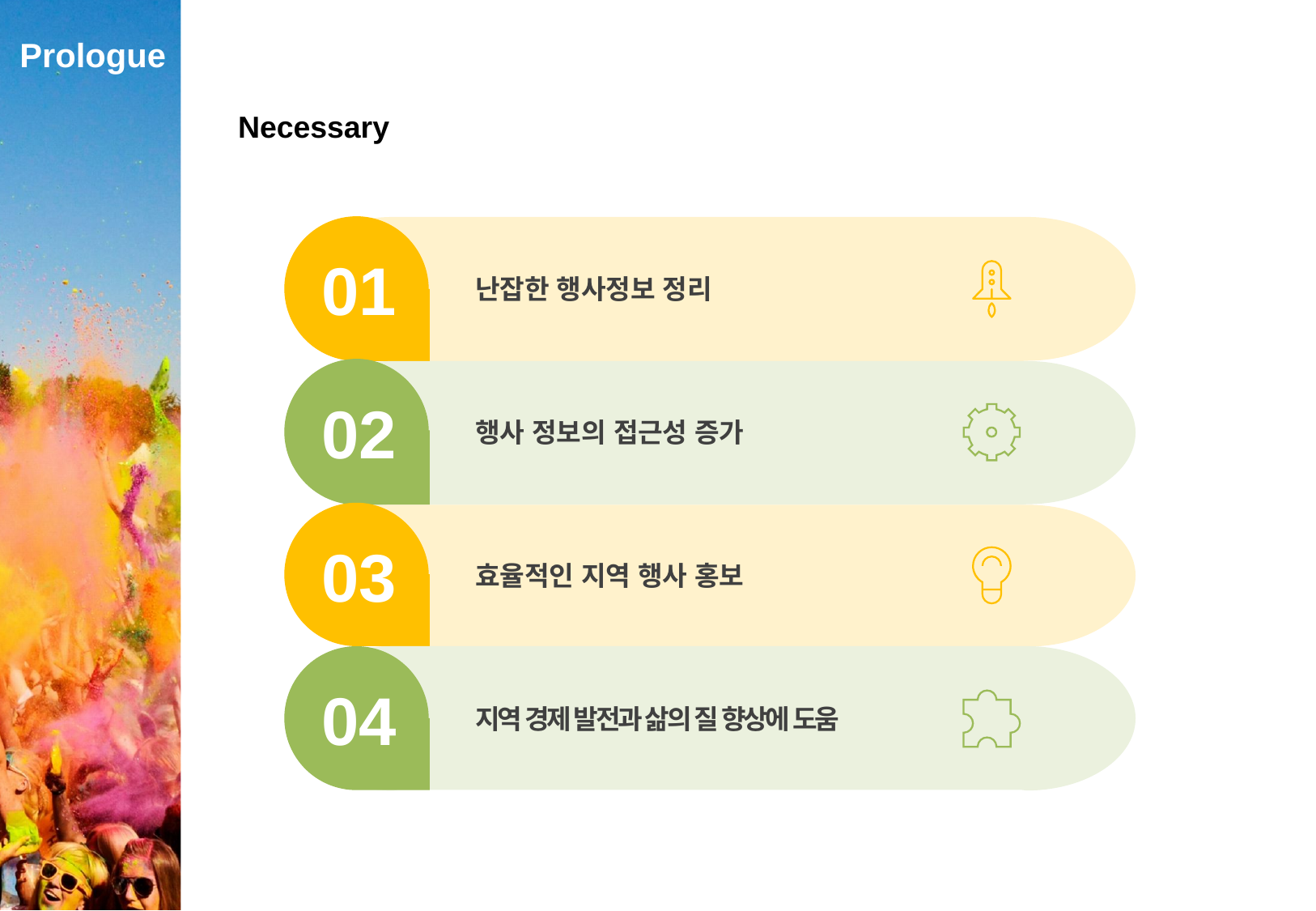

# Prologue
Necessary

01

난잡한 행사정보 정리

02

행사 정보의 접근성 증가

03

효율적인 지역 행사 홍보

04

지역 경제 발전과 삶의 질 향상에 도움